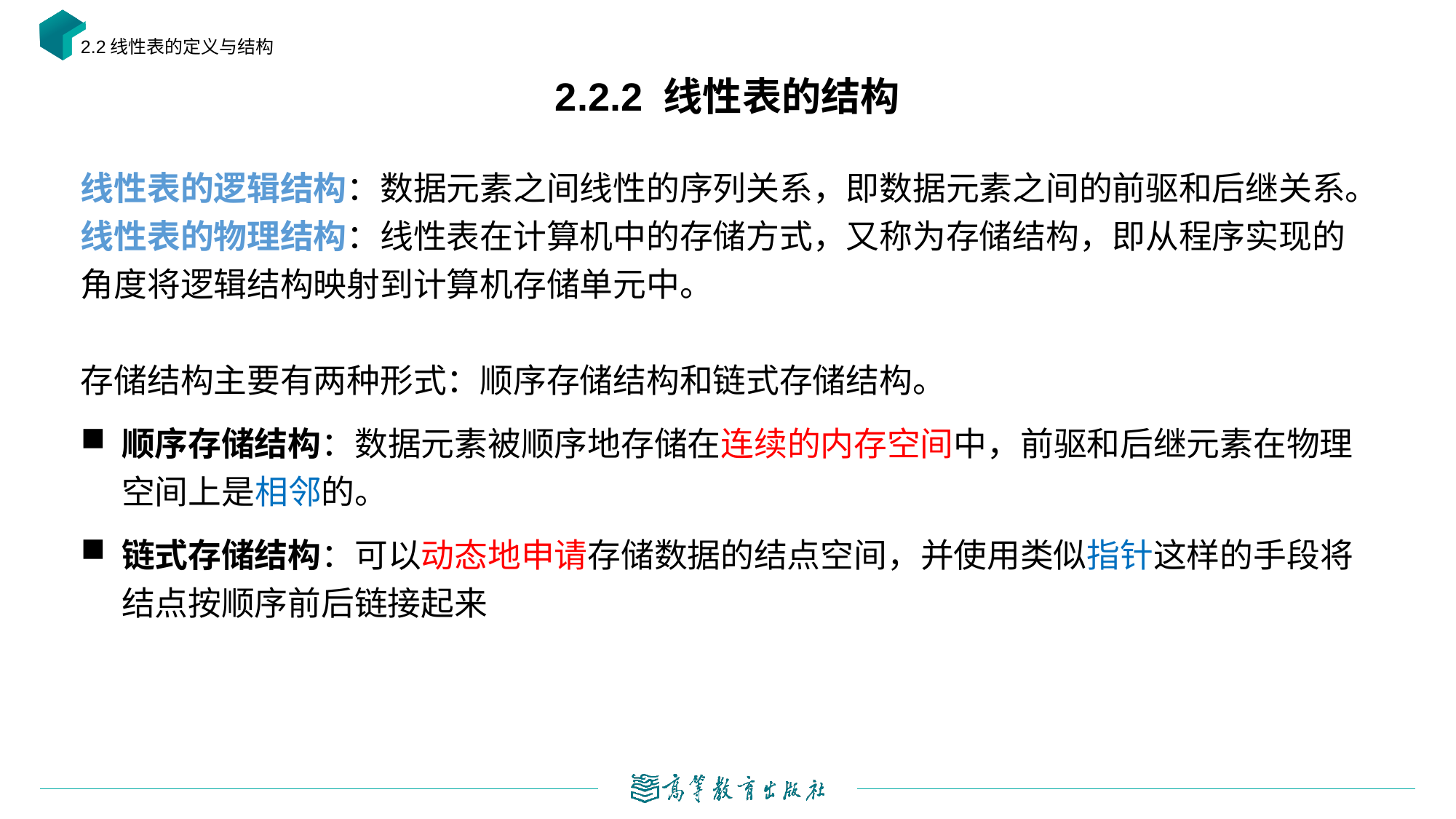

2.2线性表的定义与结构

# 2.2.2 线性表的结构
线性表的逻辑结构：数据元素之间线性的序列关系，即数据元素之间的前驱和后继关系。
线性表的物理结构：线性表在计算机中的存储方式，又称为存储结构，即从程序实现的角度将逻辑结构映射到计算机存储单元中。

存储结构主要有两种形式：顺序存储结构和链式存储结构。
顺序存储结构：数据元素被顺序地存储在连续的内存空间中，前驱和后继元素在物理空间上是相邻的。
链式存储结构：可以动态地申请存储数据的结点空间，并使用类似指针这样的手段将结点按顺序前后链接起来